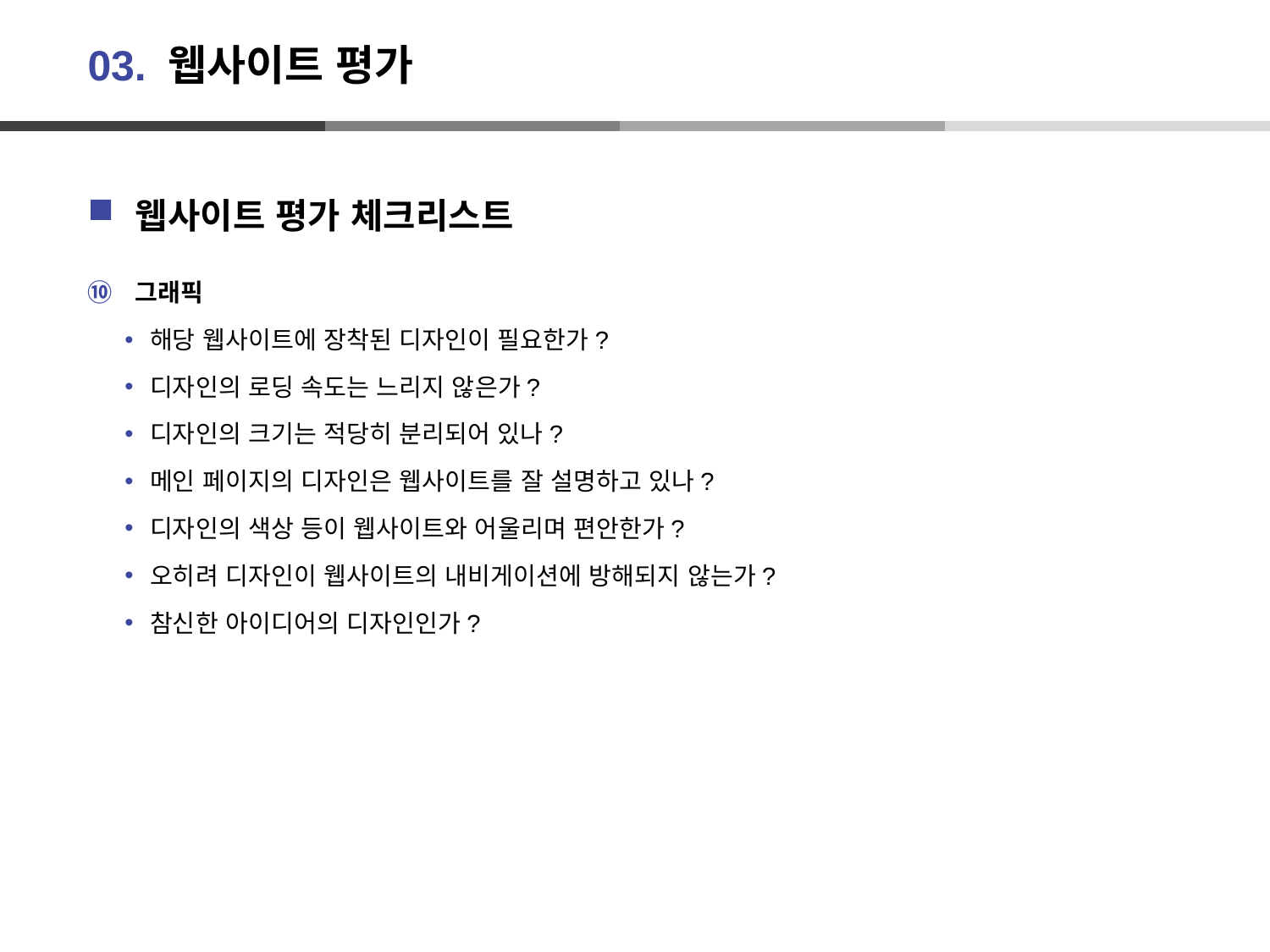

# 03. 웹사이트 평가
웹사이트 평가 체크리스트
그래픽
해당 웹사이트에 장착된 디자인이 필요한가?
디자인의 로딩 속도는 느리지 않은가?
디자인의 크기는 적당히 분리되어 있나?
메인 페이지의 디자인은 웹사이트를 잘 설명하고 있나?
디자인의 색상 등이 웹사이트와 어울리며 편안한가?
오히려 디자인이 웹사이트의 내비게이션에 방해되지 않는가?
참신한 아이디어의 디자인인가?